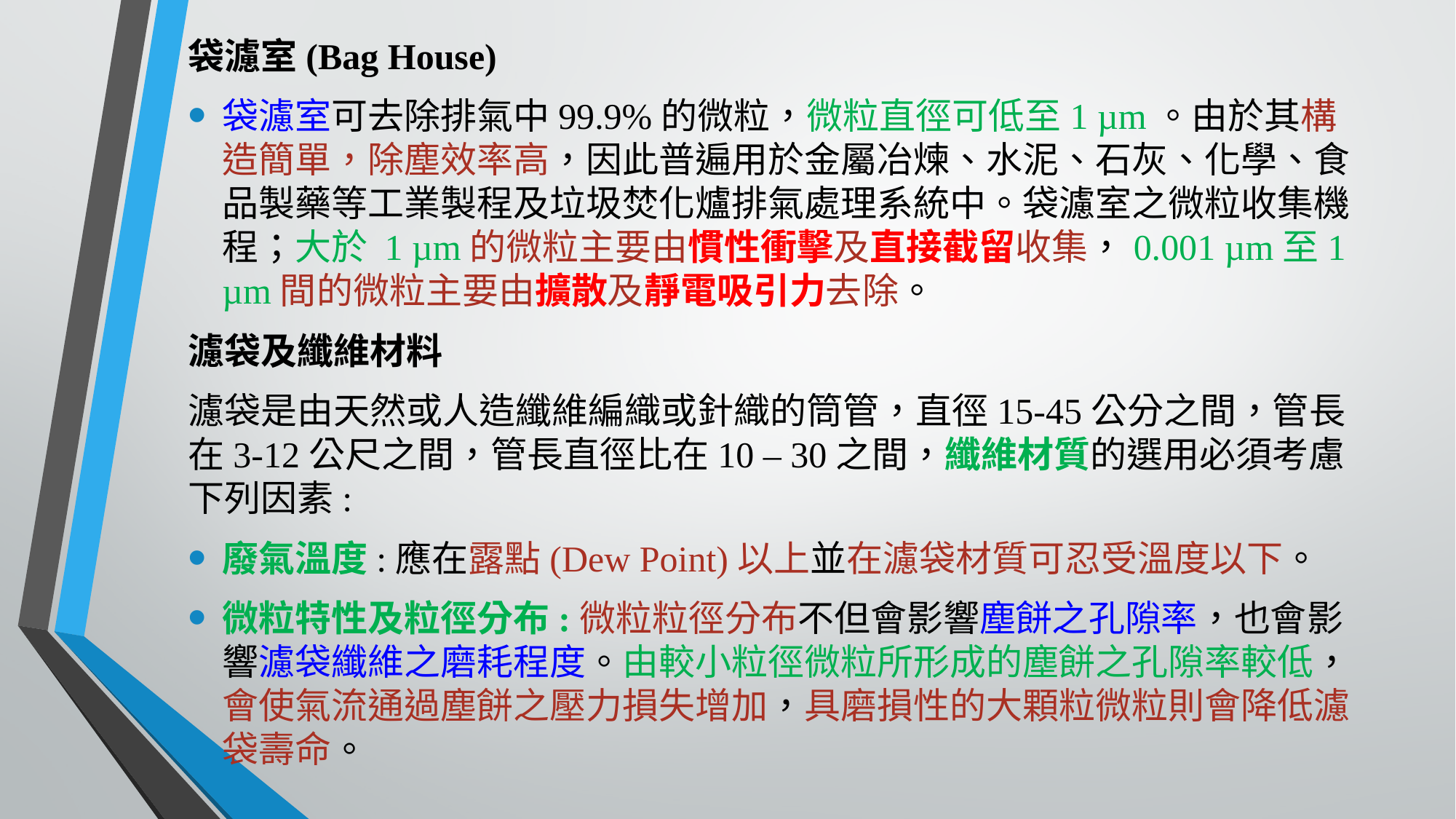

袋濾室(Bag House)
袋濾室可去除排氣中99.9%的微粒，微粒直徑可低至1 µm。由於其構造簡單，除塵效率高，因此普遍用於金屬冶煉、水泥、石灰、化學、食品製藥等工業製程及垃圾焚化爐排氣處理系統中。袋濾室之微粒收集機程；大於 1 µm的微粒主要由慣性衝擊及直接截留收集，0.001 µm至1 µm間的微粒主要由擴散及靜電吸引力去除。
濾袋及纖維材料
濾袋是由天然或人造纖維編織或針織的筒管，直徑15-45公分之間，管長在3-12公尺之間，管長直徑比在10 – 30之間，纖維材質的選用必須考慮下列因素:
廢氣溫度:應在露點(Dew Point)以上並在濾袋材質可忍受溫度以下。
微粒特性及粒徑分布:微粒粒徑分布不但會影響塵餅之孔隙率，也會影響濾袋纖維之磨耗程度。由較小粒徑微粒所形成的塵餅之孔隙率較低，會使氣流通過塵餅之壓力損失增加，具磨損性的大顆粒微粒則會降低濾袋壽命。